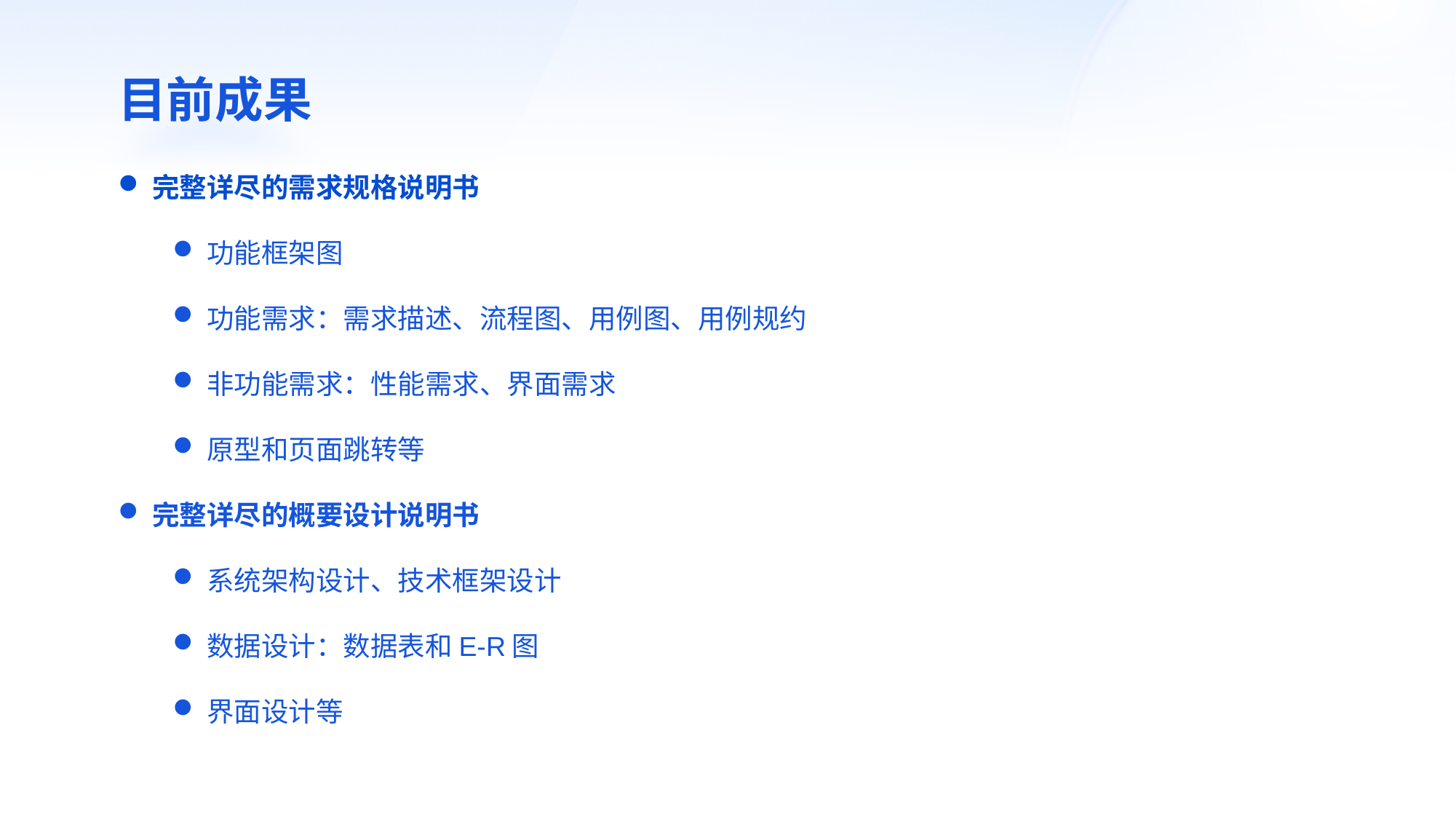

目前成果
完整详尽的需求规格说明书
功能框架图
功能需求：需求描述、流程图、用例图、用例规约
非功能需求：性能需求、界面需求
原型和页面跳转等
完整详尽的概要设计说明书
系统架构设计、技术框架设计
数据设计：数据表和E-R图
界面设计等